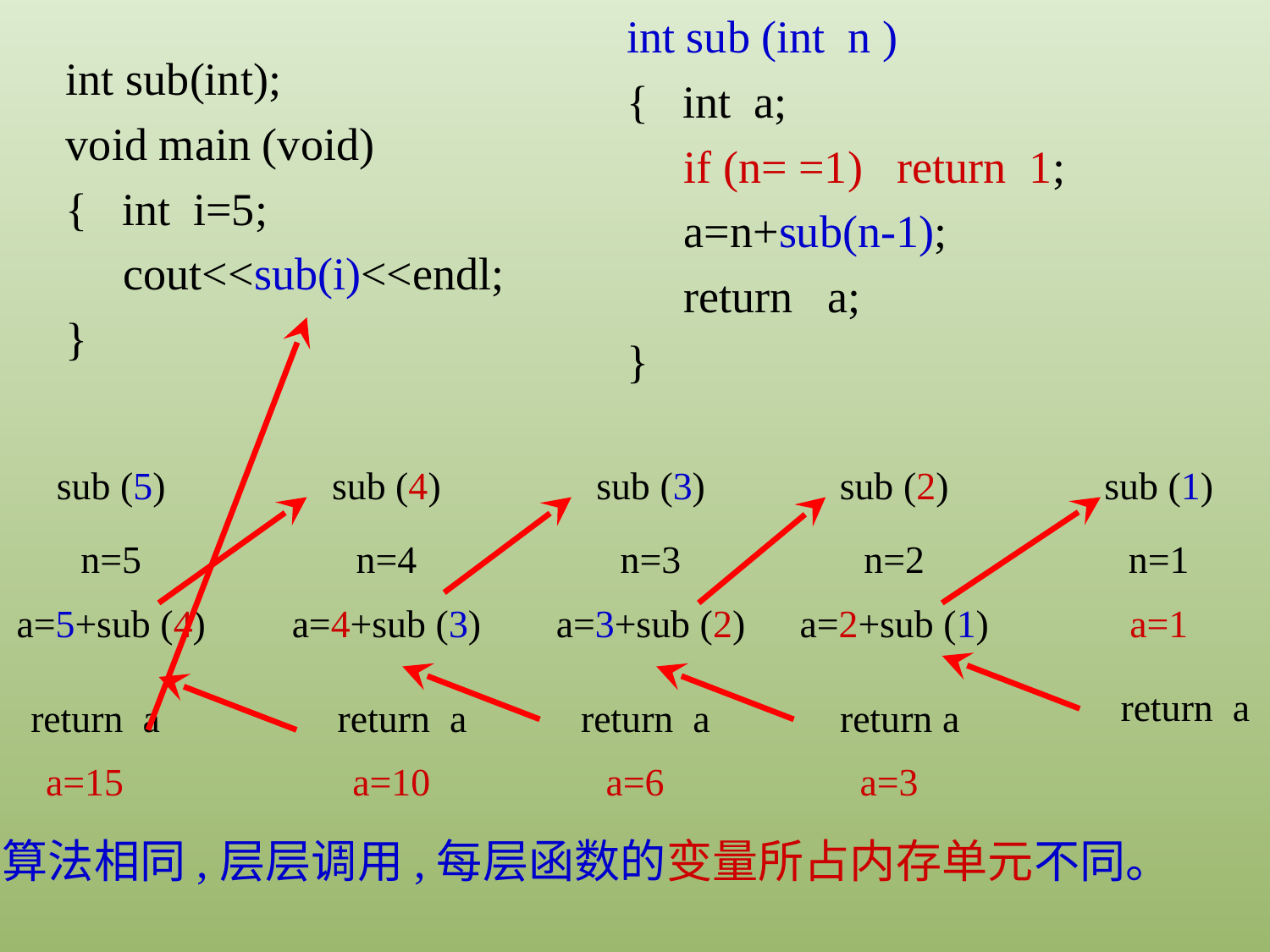

int sub (int  n )
{   int  a;
     if (n= =1)   return  1;
     a=n+sub(n-1);
     return   a;
}
int sub(int);
void main (void)
{   int  i=5;
     cout<<sub(i)<<endl;
}

sub (5)
sub (4)
sub (3)
sub (2)
sub (1)

n=5
n=4
n=3
n=2
n=1
a=5+sub (4)
a=4+sub (3)
a=3+sub (2)
a=2+sub (1)
a=1

return  a
return  a
return  a
return  a
return a
a=15
a=10
a=6
a=3
算法相同,层层调用,每层函数的变量所占内存单元不同。
212